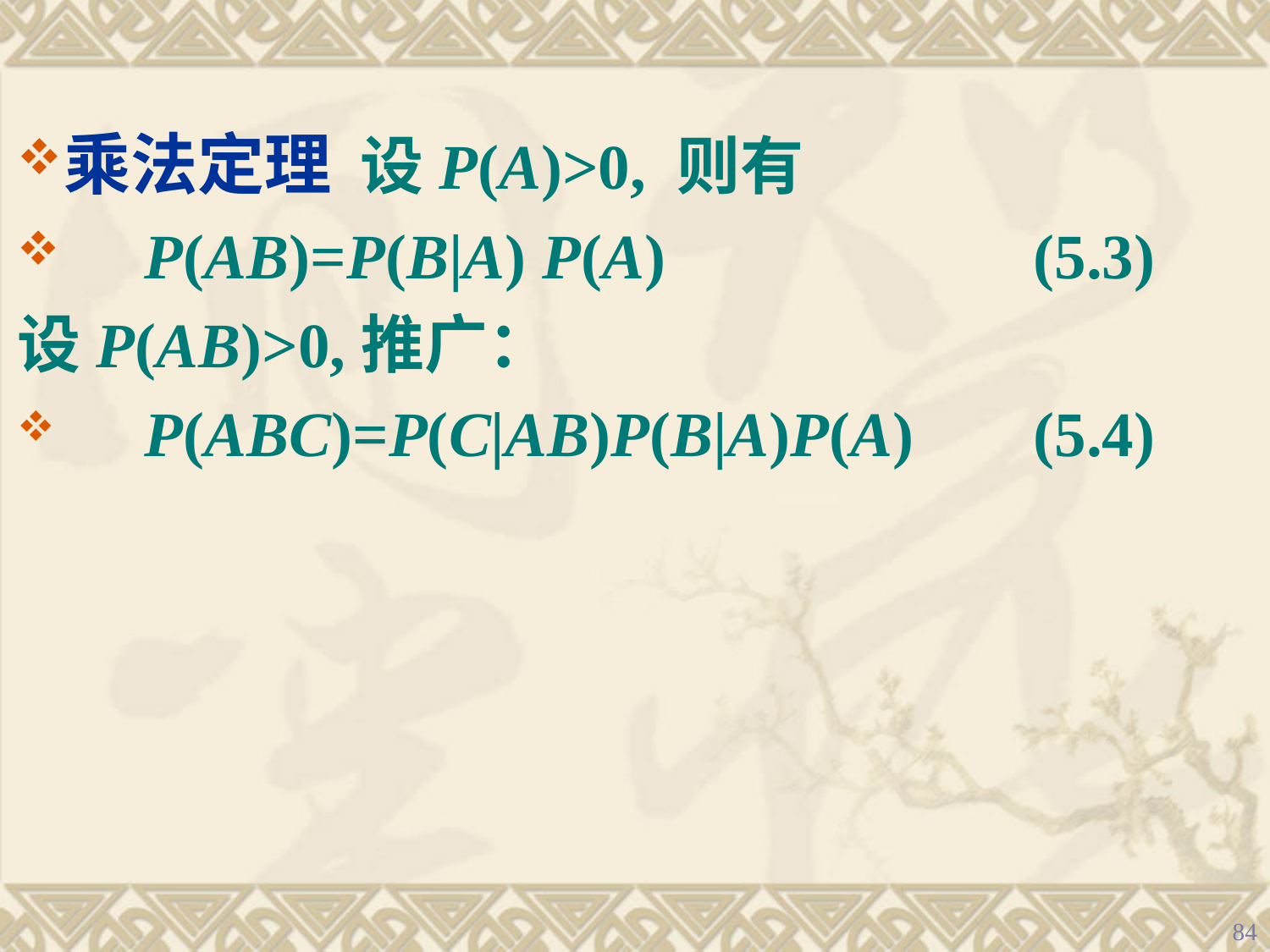

乘法定理  设P(A)>0, 则有
	P(AB)=P(B|A) P(A)			(5.3)
设P(AB)>0,推广：
	P(ABC)=P(C|AB)P(B|A)P(A)	(5.4)
84